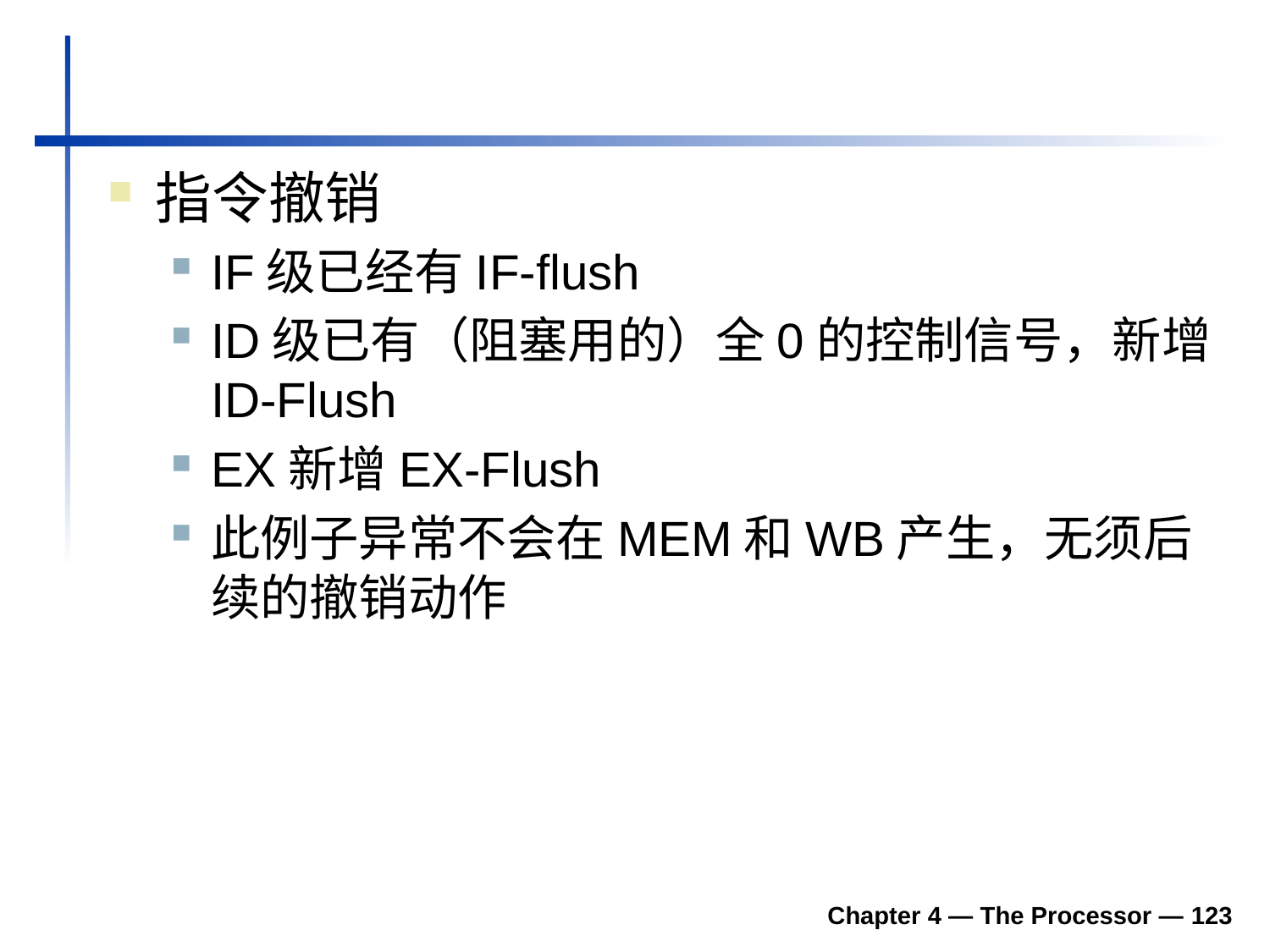

#
指令撤销
IF级已经有IF-flush
ID级已有（阻塞用的）全0的控制信号，新增ID-Flush
EX新增EX-Flush
此例子异常不会在MEM和WB产生，无须后续的撤销动作
Chapter 4 — The Processor — 123